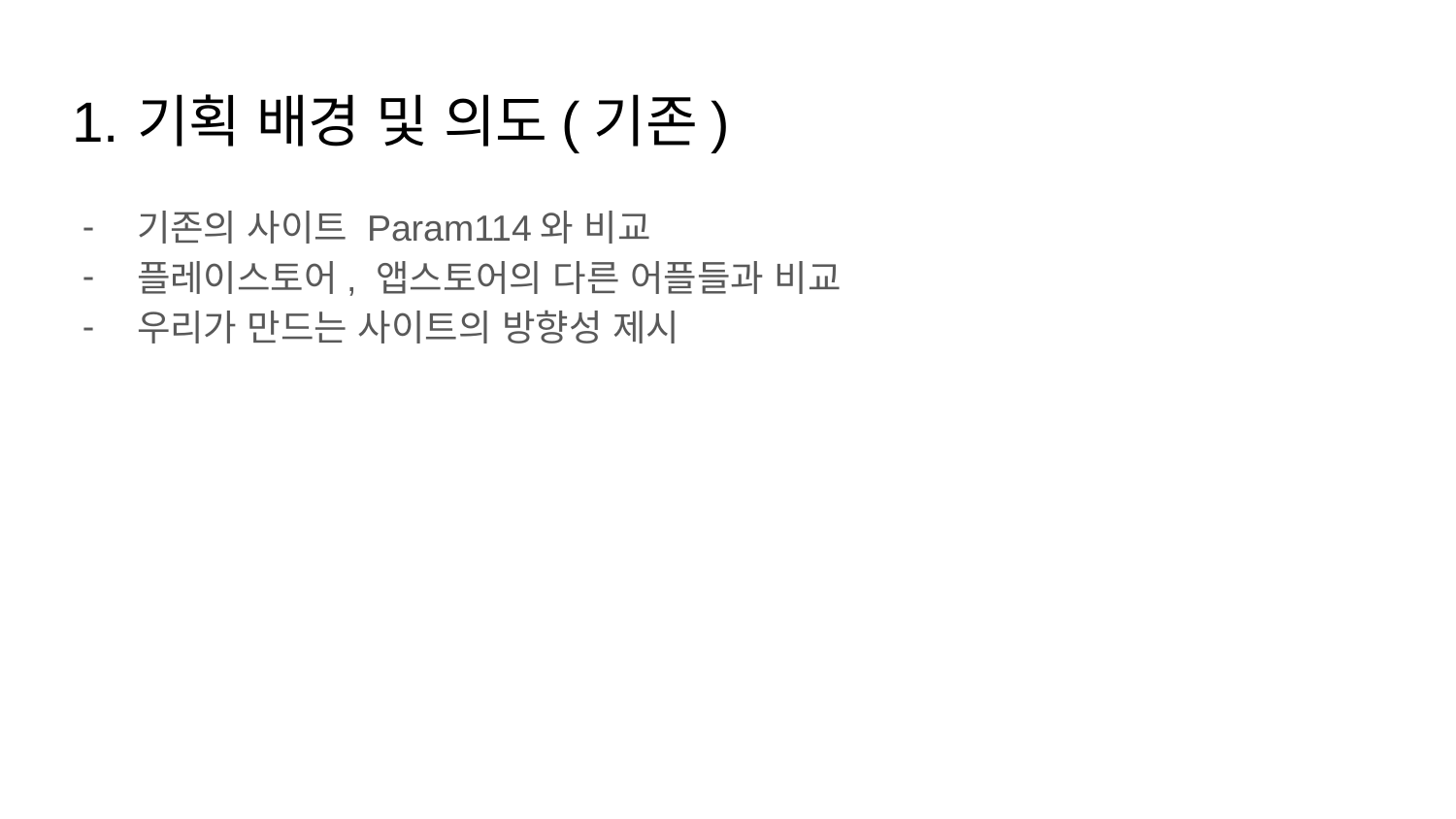

# 기획 배경 및 의도(기존)
기존의 사이트 Param114와 비교
플레이스토어, 앱스토어의 다른 어플들과 비교
우리가 만드는 사이트의 방향성 제시